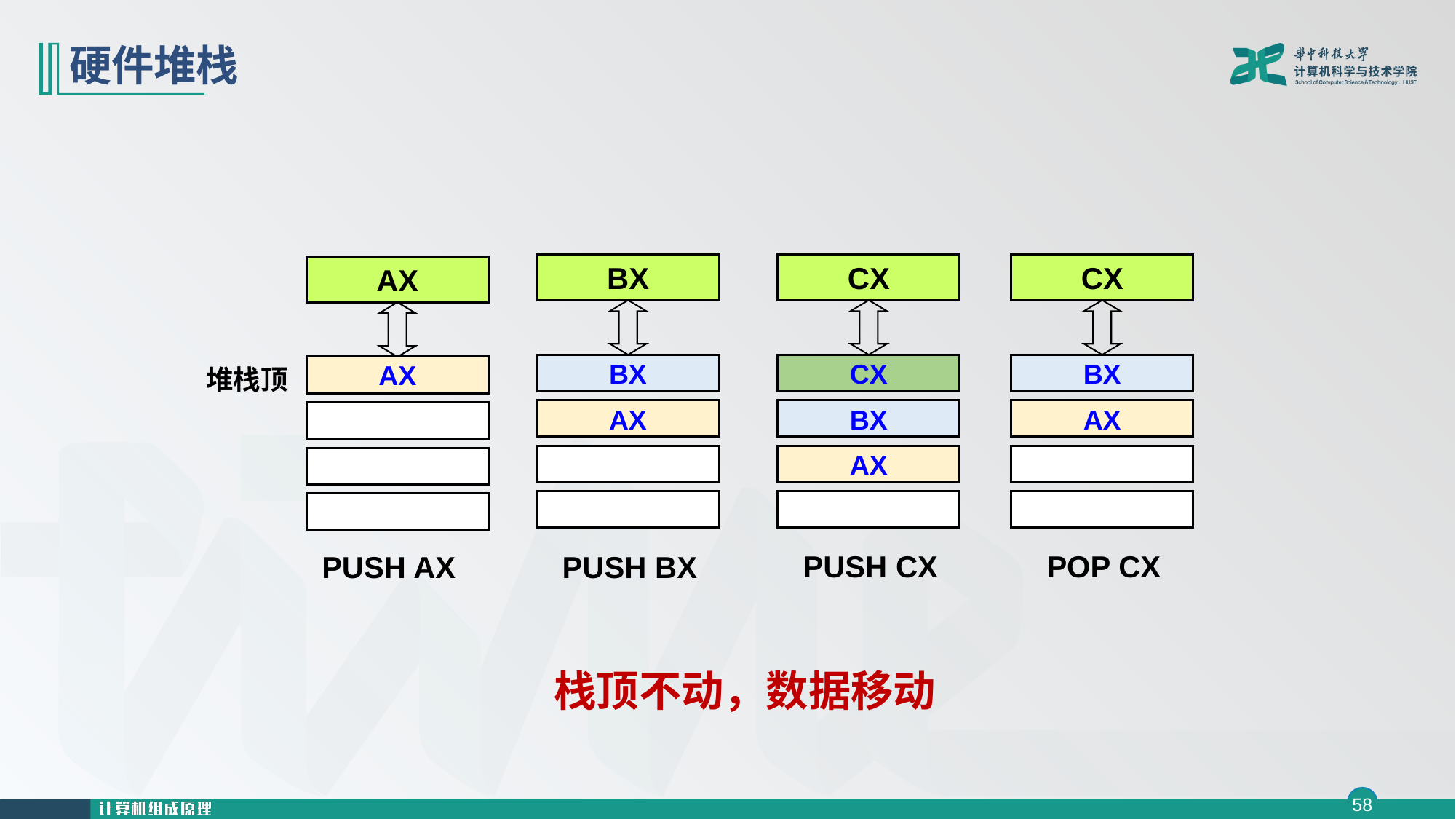

# 硬件堆栈
BX

BX
AX

CX

CX
BX
AX

CX

BX
AX

AX

堆栈顶

AX
 PUSH CX
 POP CX
 PUSH AX
 PUSH BX
栈顶不动，数据移动